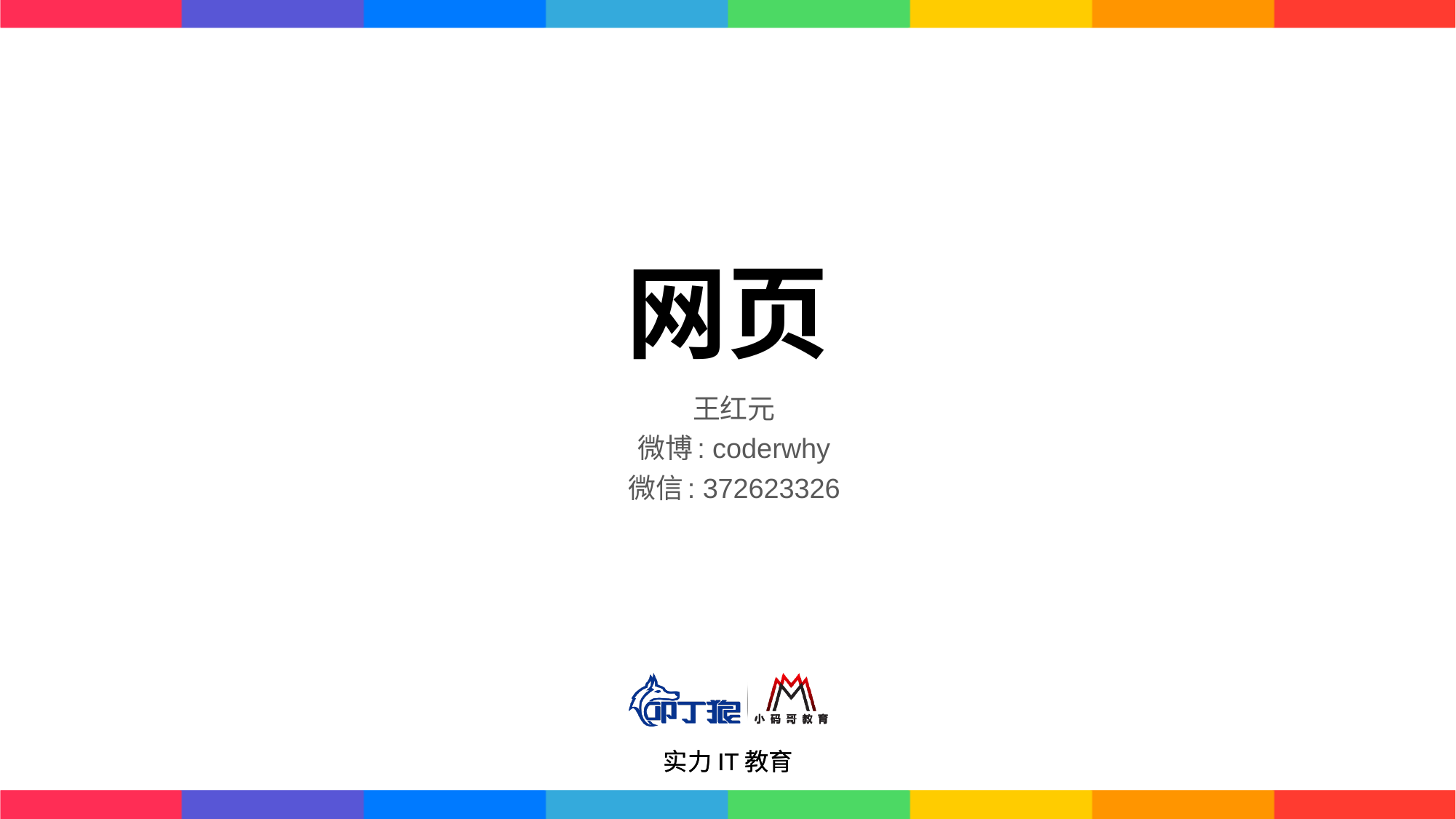

# 网页
王红元
微博: coderwhy
微信: 372623326